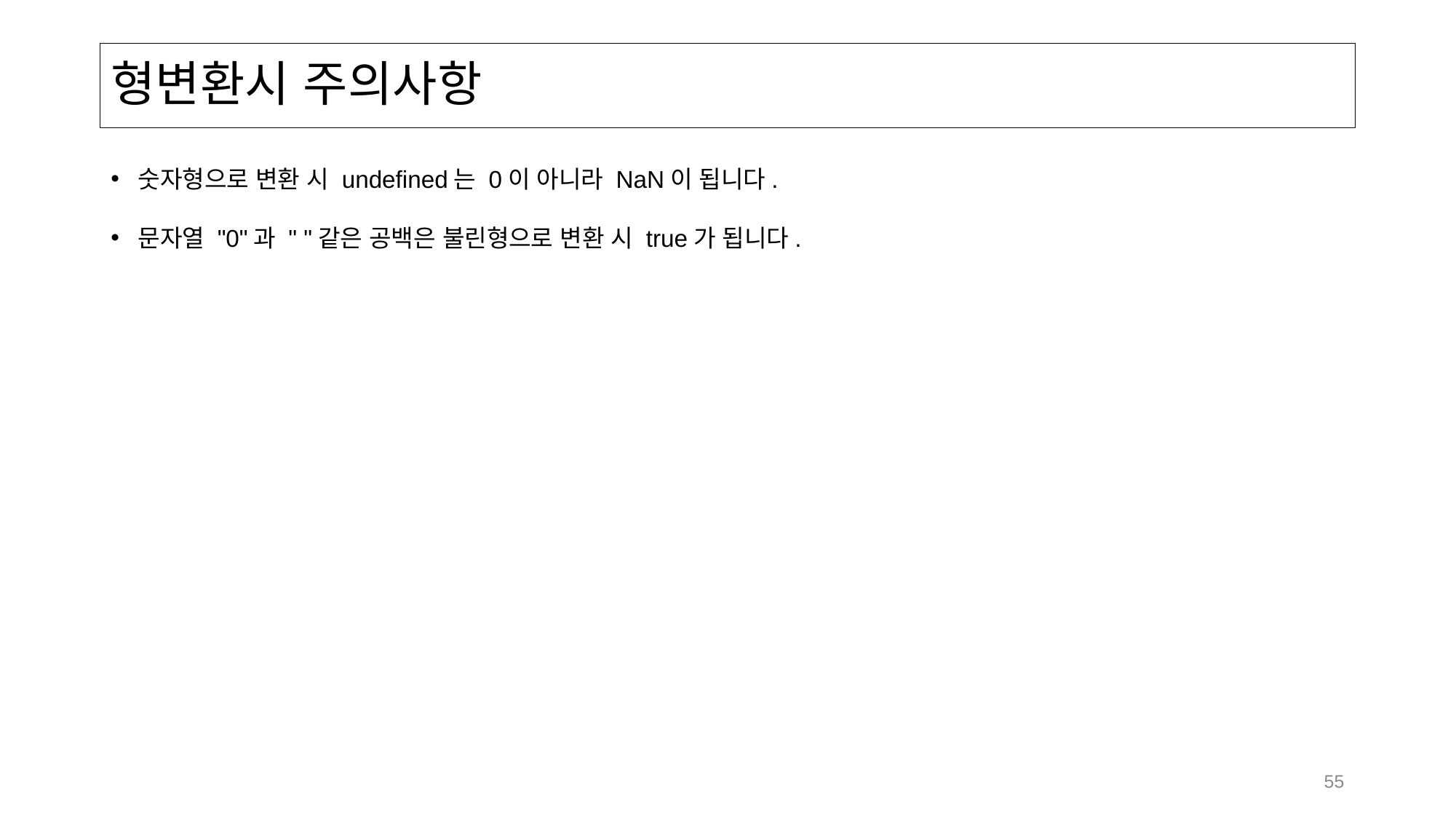

# 형변환시 주의사항
숫자형으로 변환 시 undefined는 0이 아니라 NaN이 됩니다.
문자열 "0"과 " "같은 공백은 불린형으로 변환 시 true가 됩니다.
55